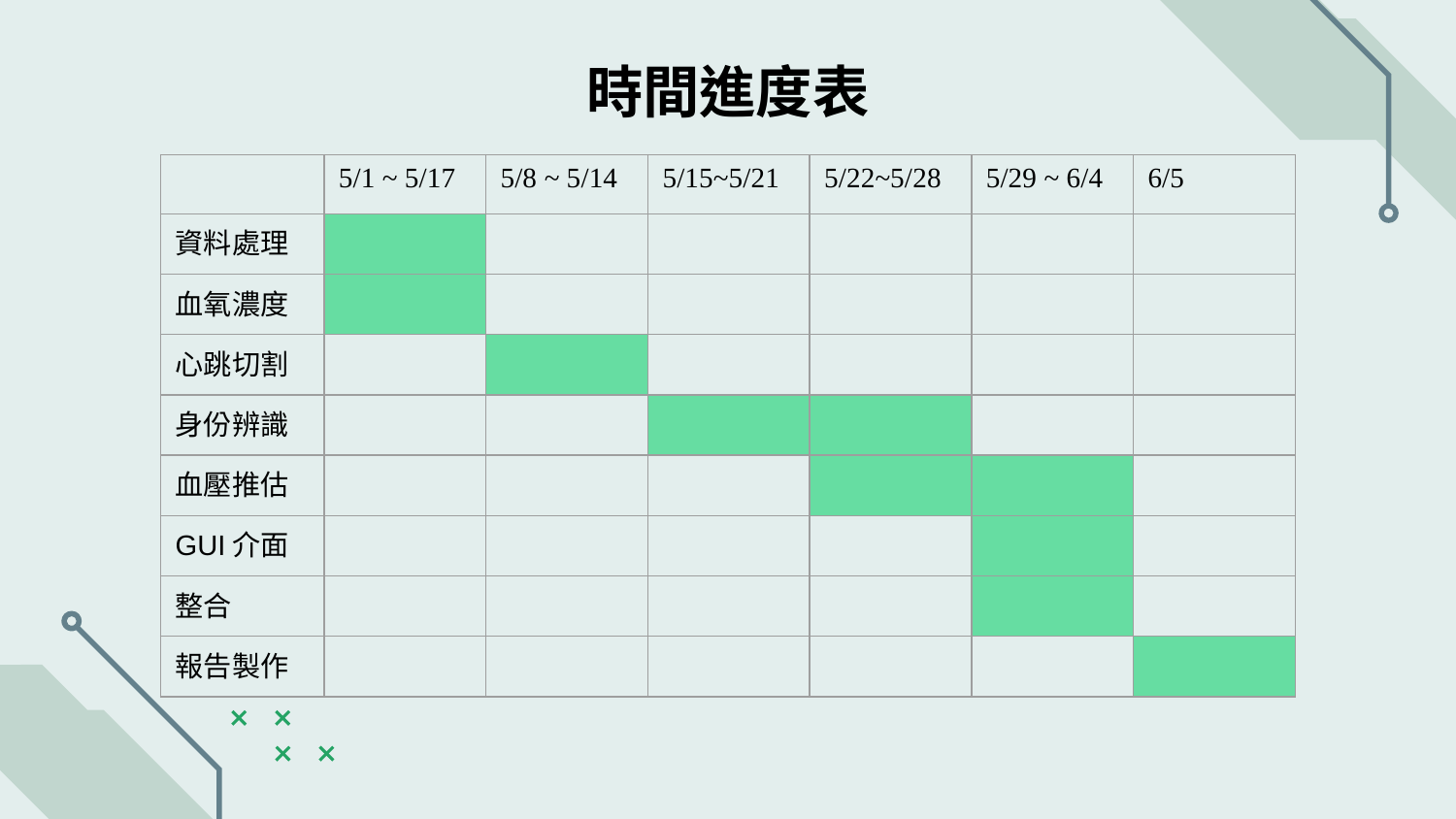

時間進度表
|  | 5/1 ~ 5/17 | 5/8 ~ 5/14 | 5/15~5/21 | 5/22~5/28 | 5/29 ~ 6/4 | 6/5 |
| --- | --- | --- | --- | --- | --- | --- |
| 資料處理 |  |  |  |  |  |  |
| 血氧濃度 |  |  |  |  |  |  |
| 心跳切割 |  |  |  |  |  |  |
| 身份辨識 |  |  |  |  |  |  |
| 血壓推估 |  |  |  |  |  |  |
| GUI介面 |  |  |  |  |  |  |
| 整合 |  |  |  |  |  |  |
| 報告製作 |  |  |  |  |  |  |